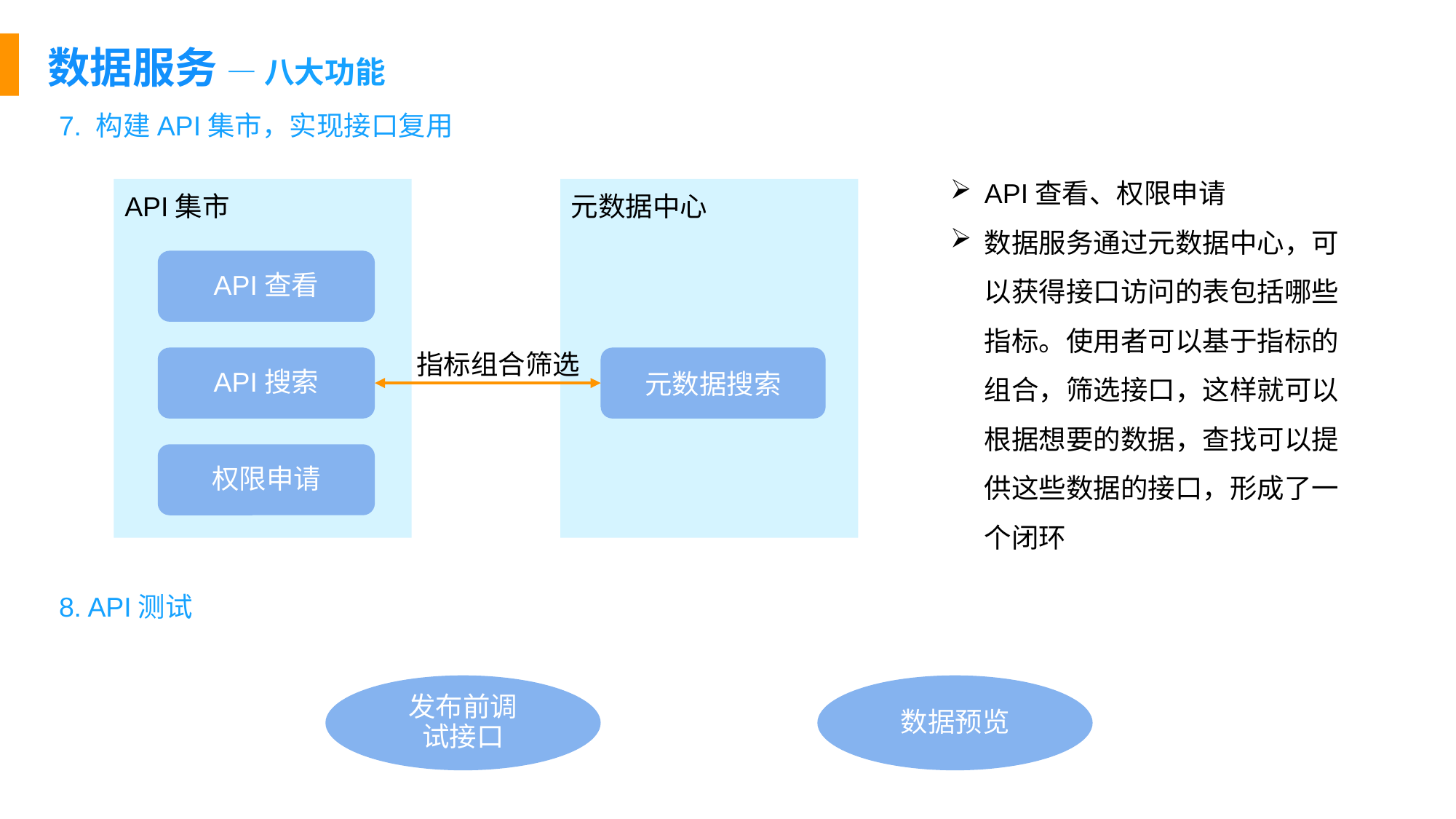

数据服务 — 八大功能
7. 构建API集市，实现接口复用
API查看、权限申请
数据服务通过元数据中心，可以获得接口访问的表包括哪些指标。使用者可以基于指标的组合，筛选接口，这样就可以根据想要的数据，查找可以提供这些数据的接口，形成了一个闭环

API集市
元数据中心
API查看
指标组合筛选
API搜索
元数据搜索
权限申请
8. API测试
发布前调试接口
数据预览